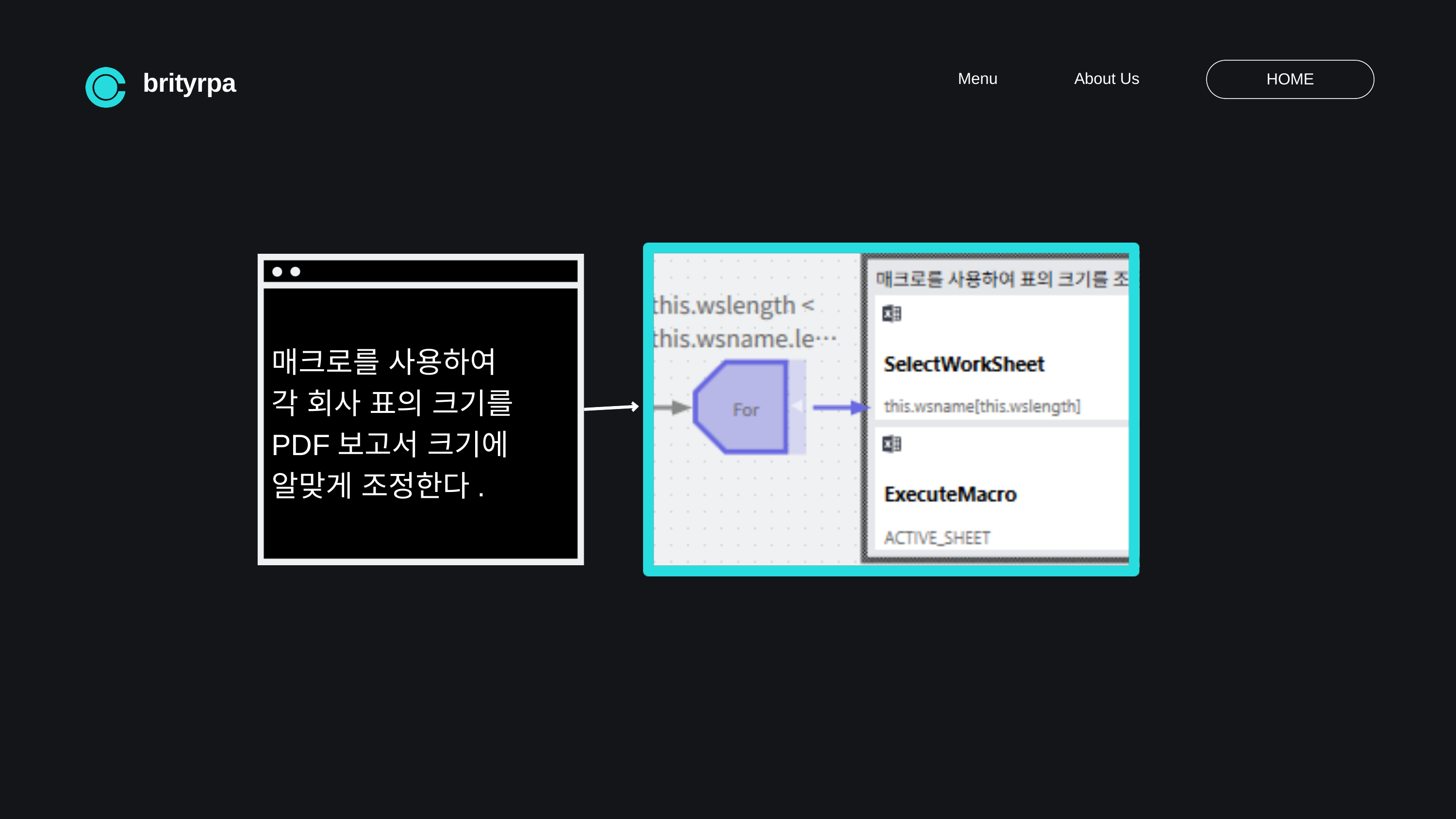

Menu
About Us
HOME
brityrpa

매크로를 사용하여
각 회사 표의 크기를 PDF보고서 크기에
알맞게 조정한다.